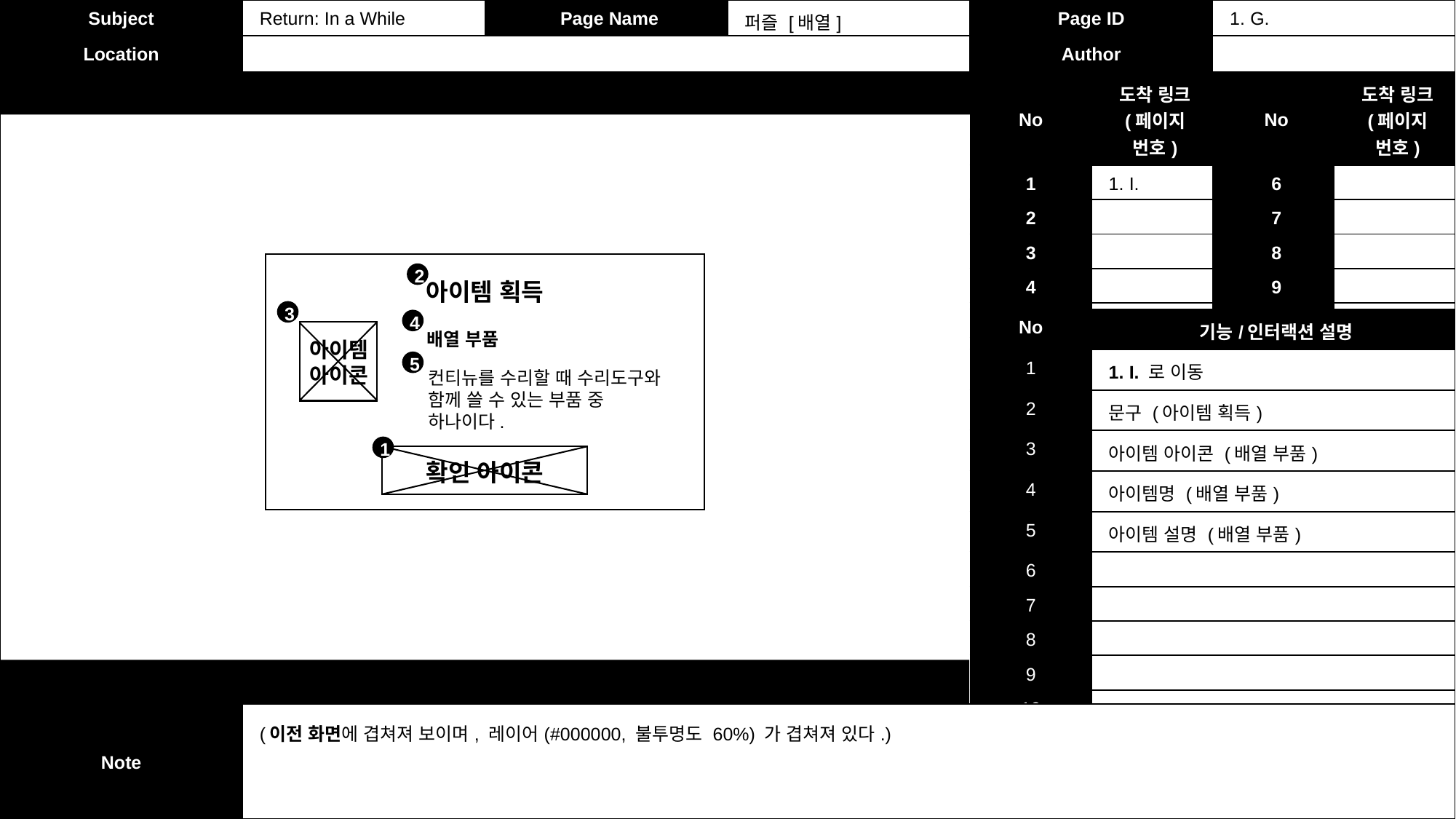

| Subject | Return: In a While | Page Name | 퍼즐 [배열] | Page ID | 1. G. |
| --- | --- | --- | --- | --- | --- |
| Location |  |  |  | Author |  |

| No | 도착 링크 (페이지 번호) | No | 도착 링크 (페이지 번호) |
| --- | --- | --- | --- |
| 1 | 1. I. | 6 |  |
| 2 |  | 7 |  |
| 3 |  | 8 |  |
| 4 |  | 9 |  |
| 5 |  | 10 |  |

2
아이템 획득
3
| No | 기능/인터랙션 설명 |
| --- | --- |
| 1 | 1. I. 로 이동 |
| 2 | 문구 (아이템 획득) |
| 3 | 아이템 아이콘 (배열 부품) |
| 4 | 아이템명 (배열 부품) |
| 5 | 아이템 설명 (배열 부품) |
| 6 |  |
| 7 |  |
| 8 |  |
| 9 |  |
| 10 |  |
4

배열 부품
아이템
아이콘
5
컨티뉴를 수리할 때 수리도구와 함께 쓸 수 있는 부품 중 하나이다.
1

확인 아이콘

| Note | (이전 화면에 겹쳐져 보이며, 레이어(#000000, 불투명도 60%) 가 겹쳐져 있다.) |
| --- | --- |